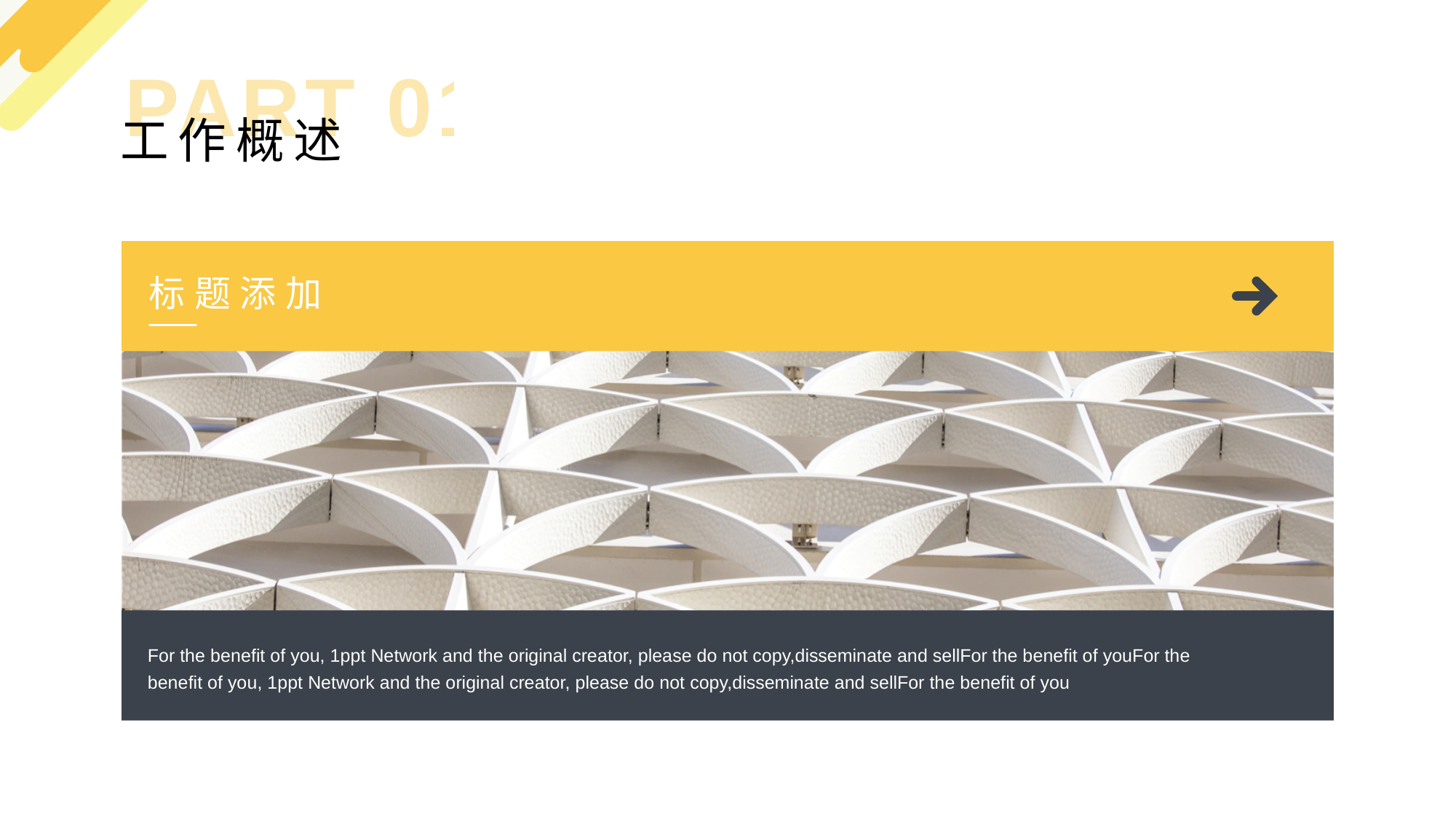

PART 01
工作概述

标题添加
For the benefit of you, 1ppt Network and the original creator, please do not copy,disseminate and sellFor the benefit of youFor the benefit of you, 1ppt Network and the original creator, please do not copy,disseminate and sellFor the benefit of you